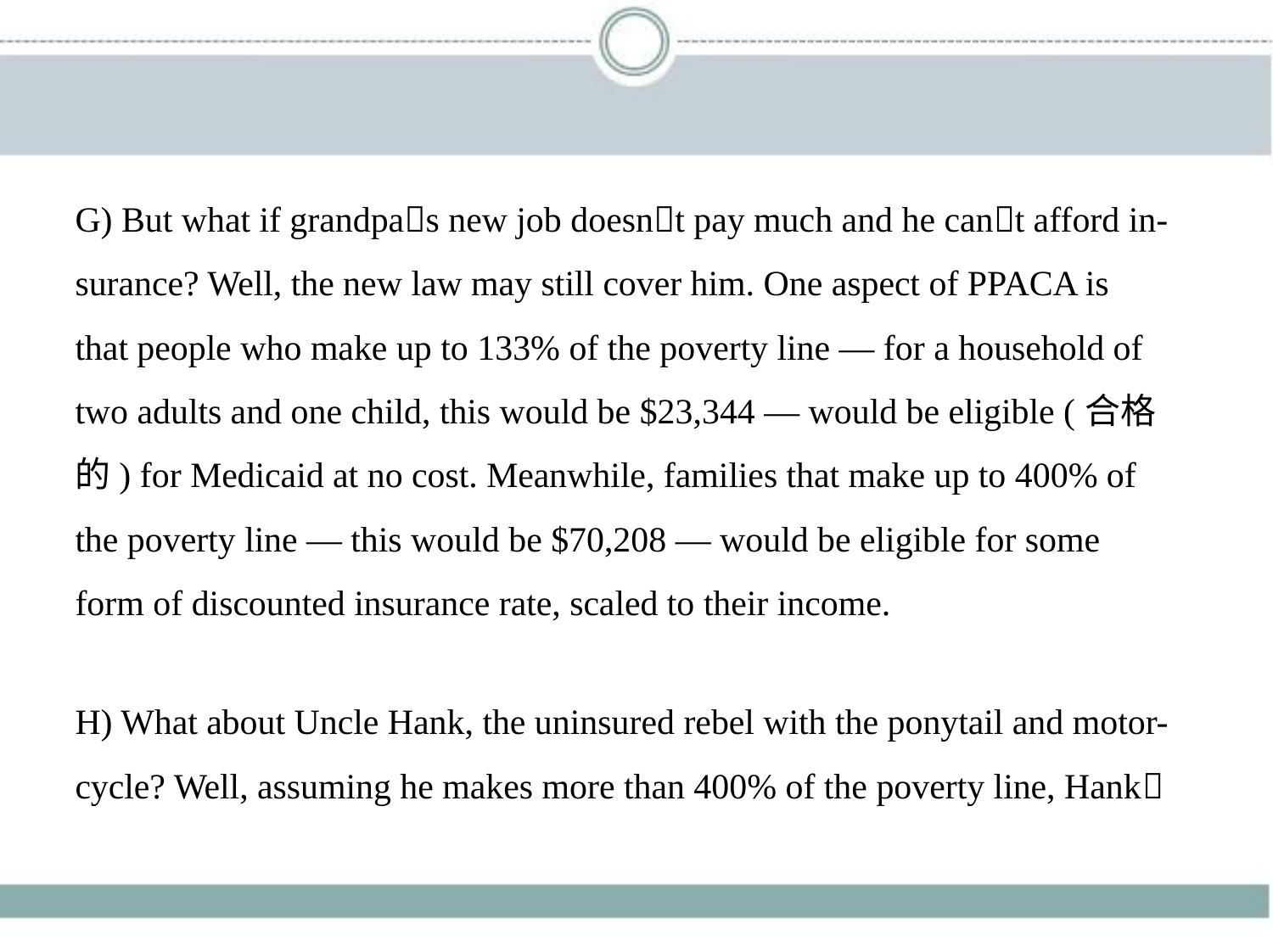

G) But what if grandpa􀆳s new job doesn􀆳t pay much and he can􀆳t afford in-
surance? Well, the new law may still cover him. One aspect of PPACA is
that people who make up to 133% of the poverty line — for a household of
two adults and one child, this would be $23,344 — would be eligible (合格
的) for Medicaid at no cost. Meanwhile, families that make up to 400% of
the poverty line — this would be $70,208 — would be eligible for some
form of discounted insurance rate, scaled to their income.
H) What about Uncle Hank, the uninsured rebel with the ponytail and motor-
cycle? Well, assuming he makes more than 400% of the poverty line, Hank􀆳